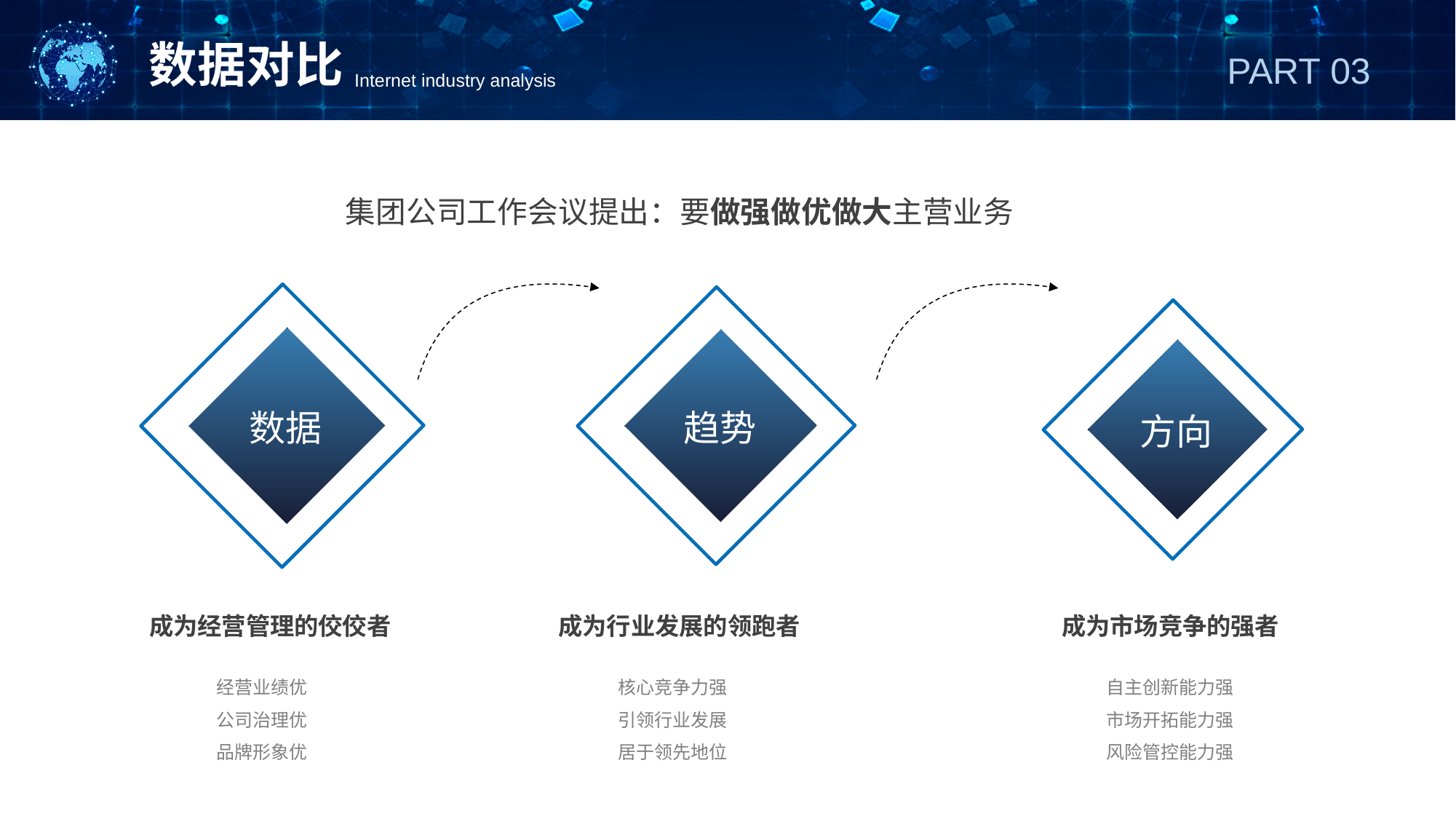

数据对比
Internet industry analysis
PART 03
集团公司工作会议提出：要做强做优做大主营业务

数据
趋势
方向
成为行业发展的领跑者
成为经营管理的佼佼者
成为市场竞争的强者
经营业绩优
公司治理优
品牌形象优
核心竞争力强
引领行业发展
居于领先地位
自主创新能力强
市场开拓能力强
风险管控能力强